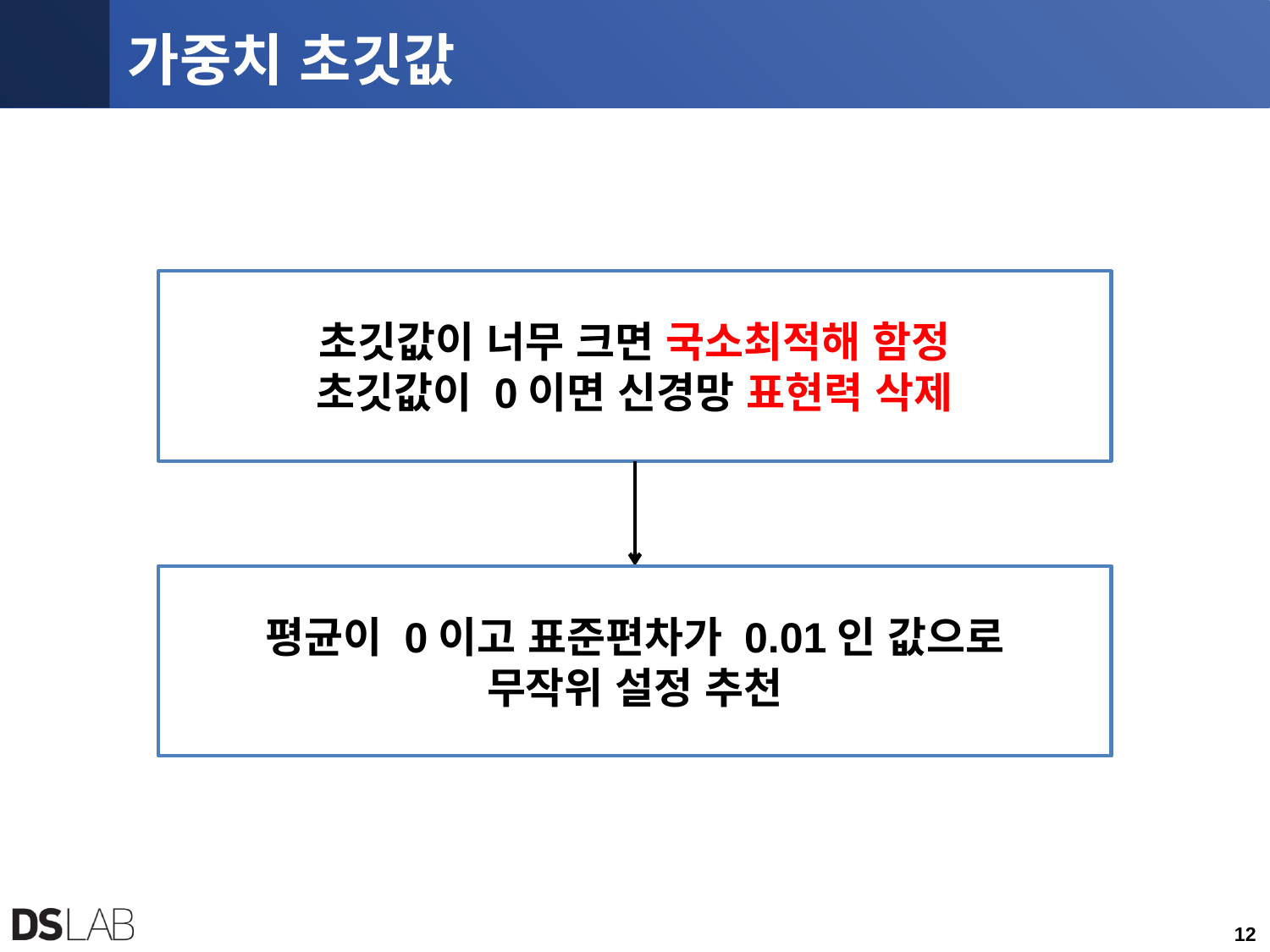

# 가중치 초깃값

초깃값이 너무 크면 국소최적해 함정
초깃값이 0이면 신경망 표현력 삭제
평균이 0이고 표준편차가 0.01인 값으로
무작위 설정 추천
12